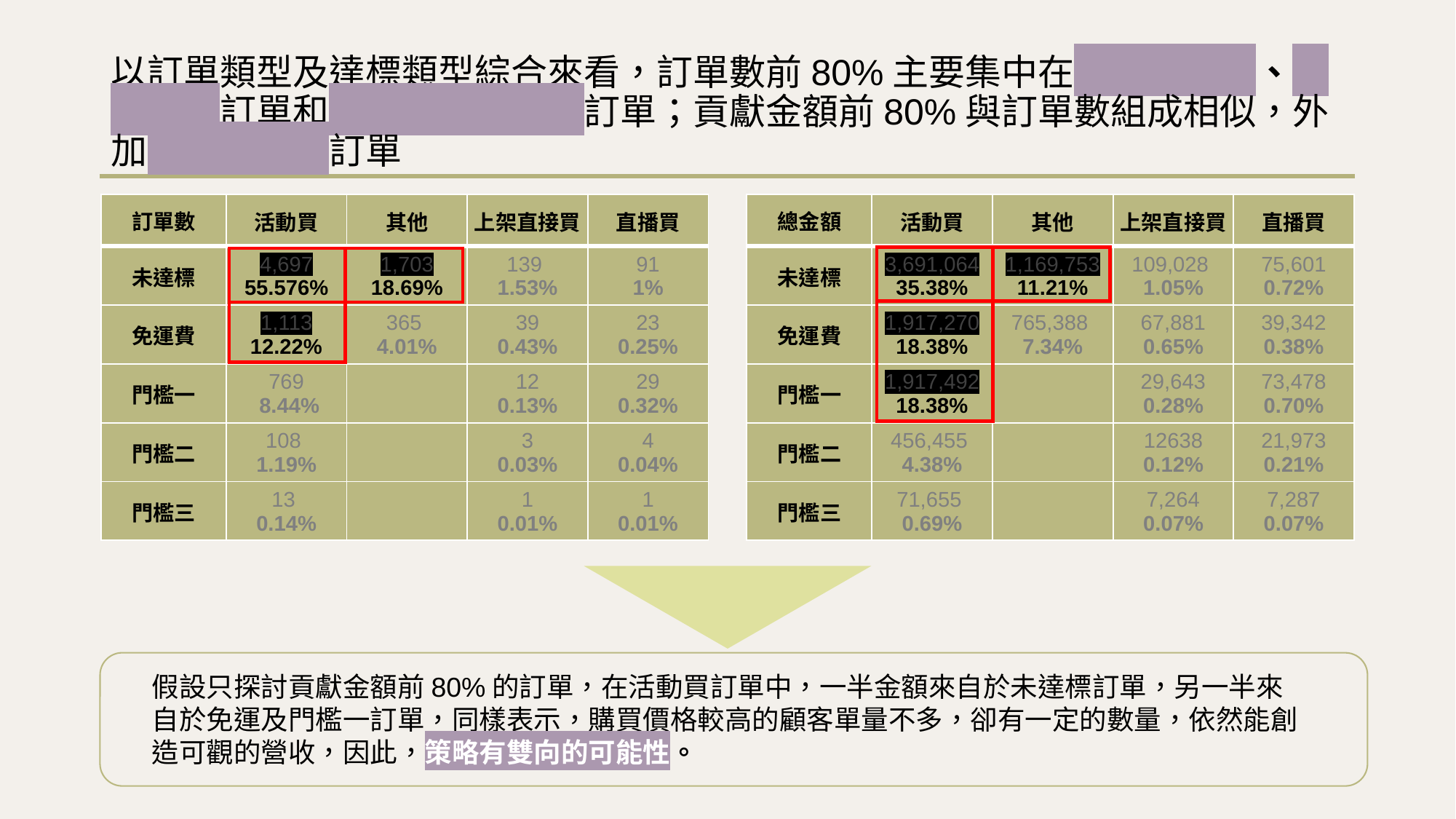

# 以訂單類型及達標類型綜合來看，訂單數前80%主要集中在活動未達標、活動免運訂單和其他時間未達標訂單；貢獻金額前80%與訂單數組成相似，外加活動門檻一訂單
| 訂單數 | 活動買 | 其他 | 上架直接買 | 直播買 |
| --- | --- | --- | --- | --- |
| 未達標 | 4,697 55.576% | 1,703 18.69% | 139 1.53% | 91 1% |
| 免運費 | 1,113 12.22% | 365 4.01% | 39 0.43% | 23 0.25% |
| 門檻一 | 769 8.44% |  | 12 0.13% | 29 0.32% |
| 門檻二 | 108 1.19% |  | 3 0.03% | 4 0.04% |
| 門檻三 | 13 0.14% |  | 1 0.01% | 1 0.01% |
| 總金額 | 活動買 | 其他 | 上架直接買 | 直播買 |
| --- | --- | --- | --- | --- |
| 未達標 | 3,691,064 35.38% | 1,169,753 11.21% | 109,028 1.05% | 75,601 0.72% |
| 免運費 | 1,917,270 18.38% | 765,388 7.34% | 67,881 0.65% | 39,342 0.38% |
| 門檻一 | 1,917,492 18.38% |  | 29,643 0.28% | 73,478 0.70% |
| 門檻二 | 456,455 4.38% |  | 12638 0.12% | 21,973 0.21% |
| 門檻三 | 71,655 0.69% |  | 7,264 0.07% | 7,287 0.07% |

假設只探討貢獻金額前80%的訂單，在活動買訂單中，一半金額來自於未達標訂單，另一半來自於免運及門檻一訂單，同樣表示，購買價格較高的顧客單量不多，卻有一定的數量，依然能創造可觀的營收，因此，策略有雙向的可能性。